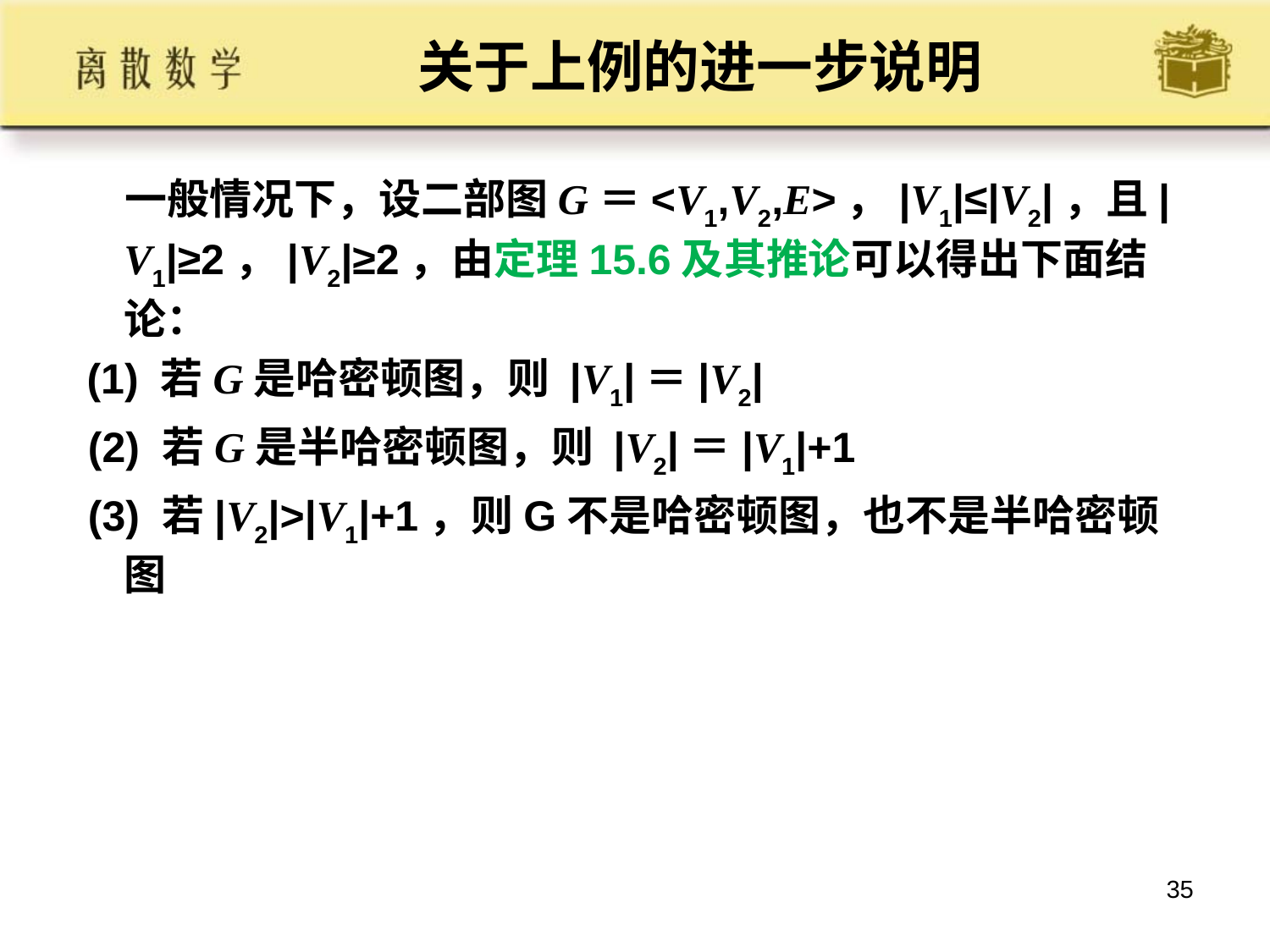

# 关于上例的进一步说明
    一般情况下，设二部图G＝<V1,V2,E>，|V1|≤|V2|，且|V1|≥2，|V2|≥2，由定理15.6及其推论可以得出下面结论：
 (1) 若G是哈密顿图，则 |V1|＝|V2|
 (2) 若G是半哈密顿图，则 |V2|＝|V1|+1
 (3) 若|V2|>|V1|+1，则G不是哈密顿图，也不是半哈密顿图
35